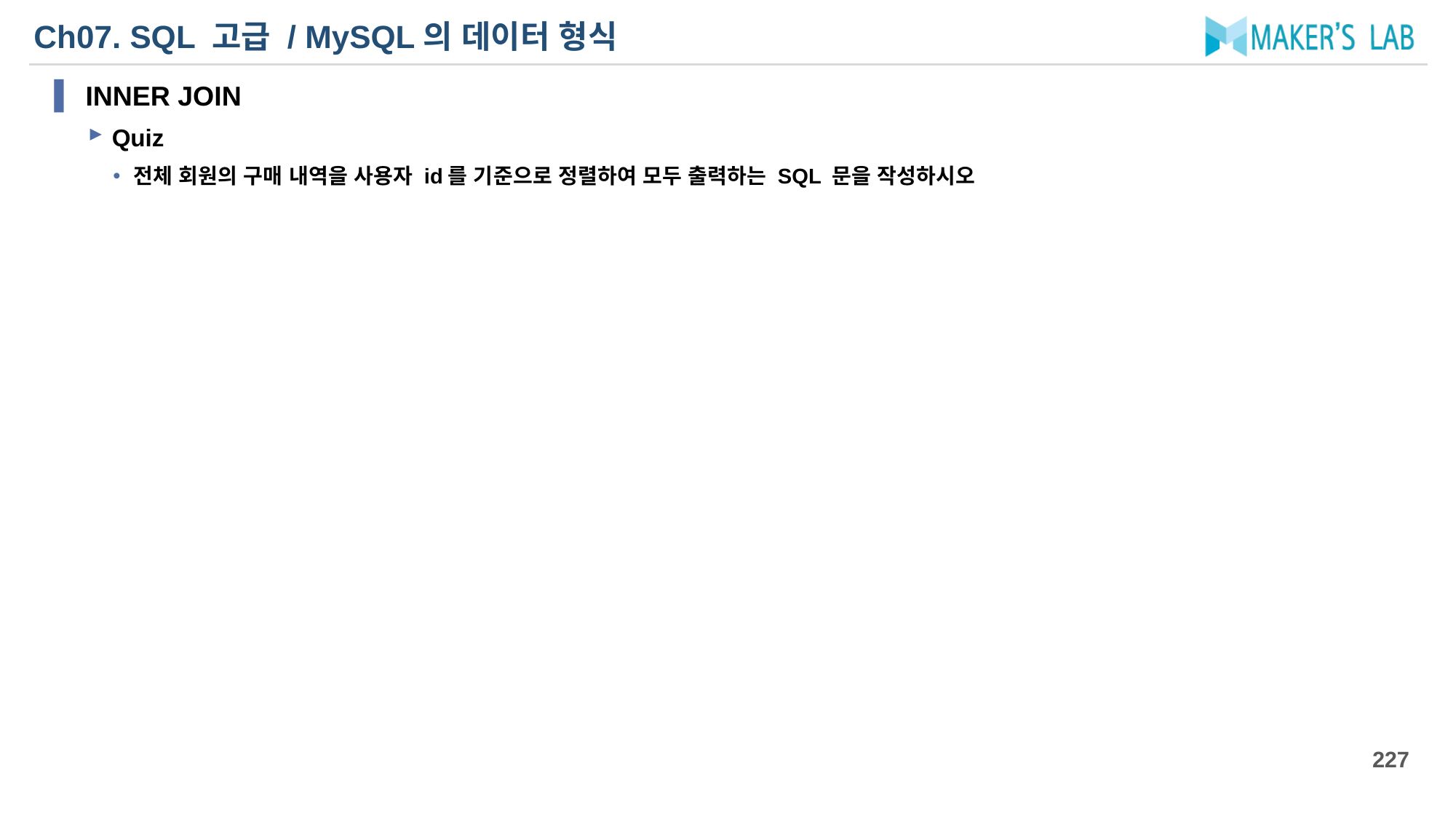

# Ch07. SQL 고급 / MySQL의 데이터 형식
INNER JOIN
Quiz
전체 회원의 구매 내역을 사용자 id를 기준으로 정렬하여 모두 출력하는 SQL 문을 작성하시오
227